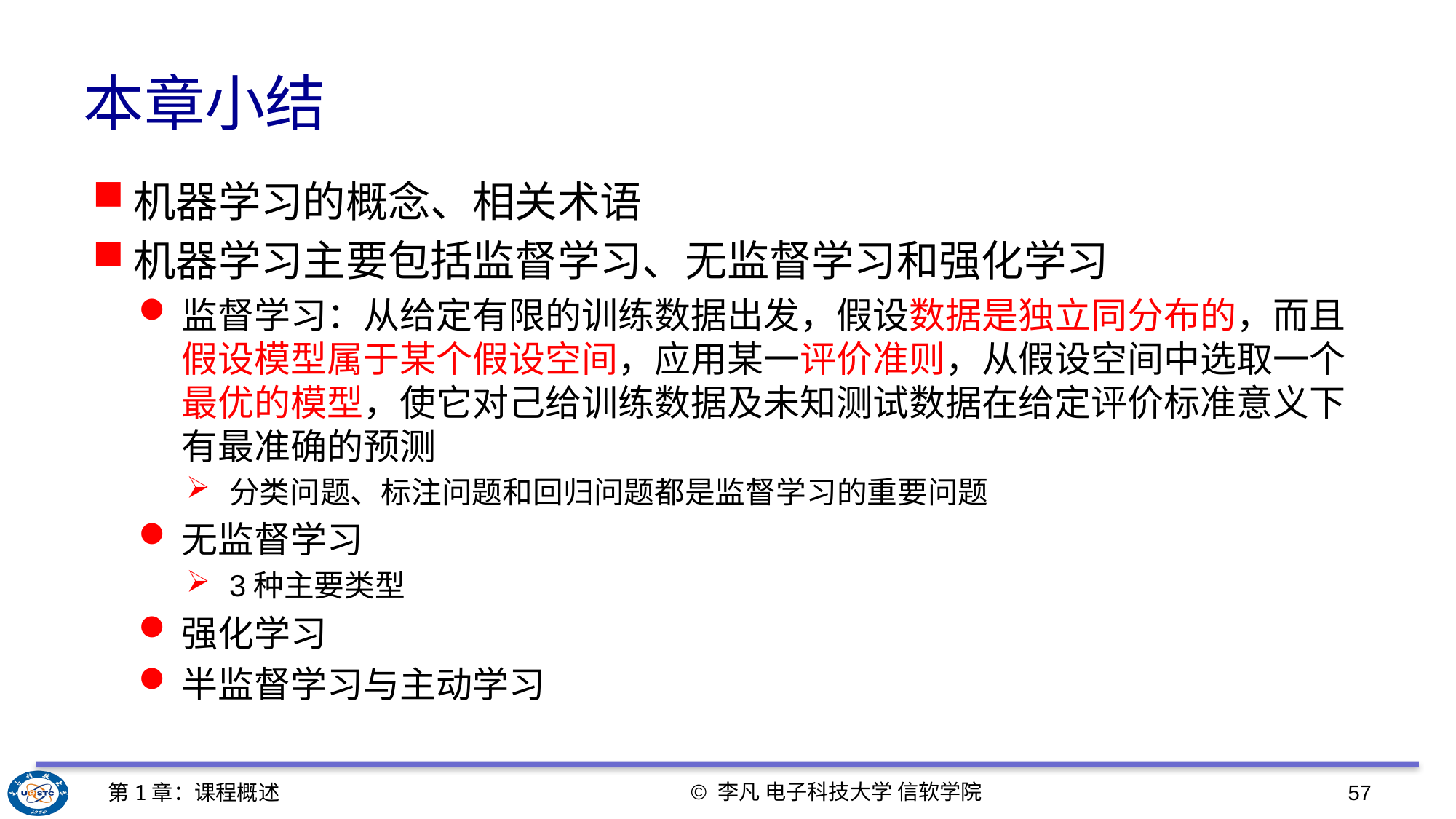

# 本章小结
机器学习的概念、相关术语
机器学习主要包括监督学习、无监督学习和强化学习
监督学习：从给定有限的训练数据出发，假设数据是独立同分布的，而且假设模型属于某个假设空间，应用某一评价准则，从假设空间中选取一个最优的模型，使它对己给训练数据及未知测试数据在给定评价标准意义下有最准确的预测
分类问题、标注问题和回归问题都是监督学习的重要问题
无监督学习
3种主要类型
强化学习
半监督学习与主动学习
© 李凡 电子科技大学 信软学院
第1章：课程概述
57